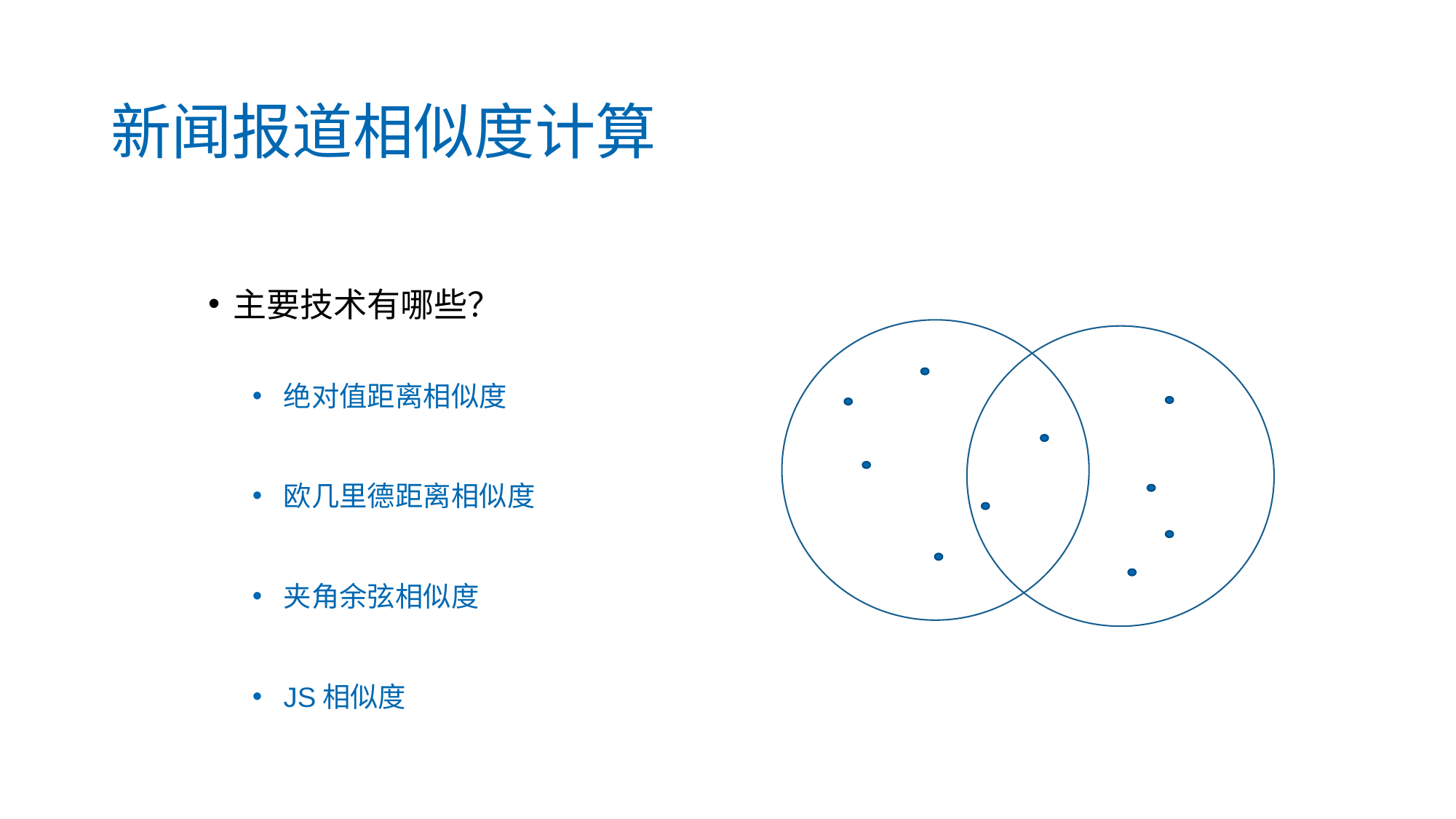

# 新闻报道相似度计算

主要技术有哪些？

绝对值距离相似度

欧几里德距离相似度

夹角余弦相似度

JS相似度